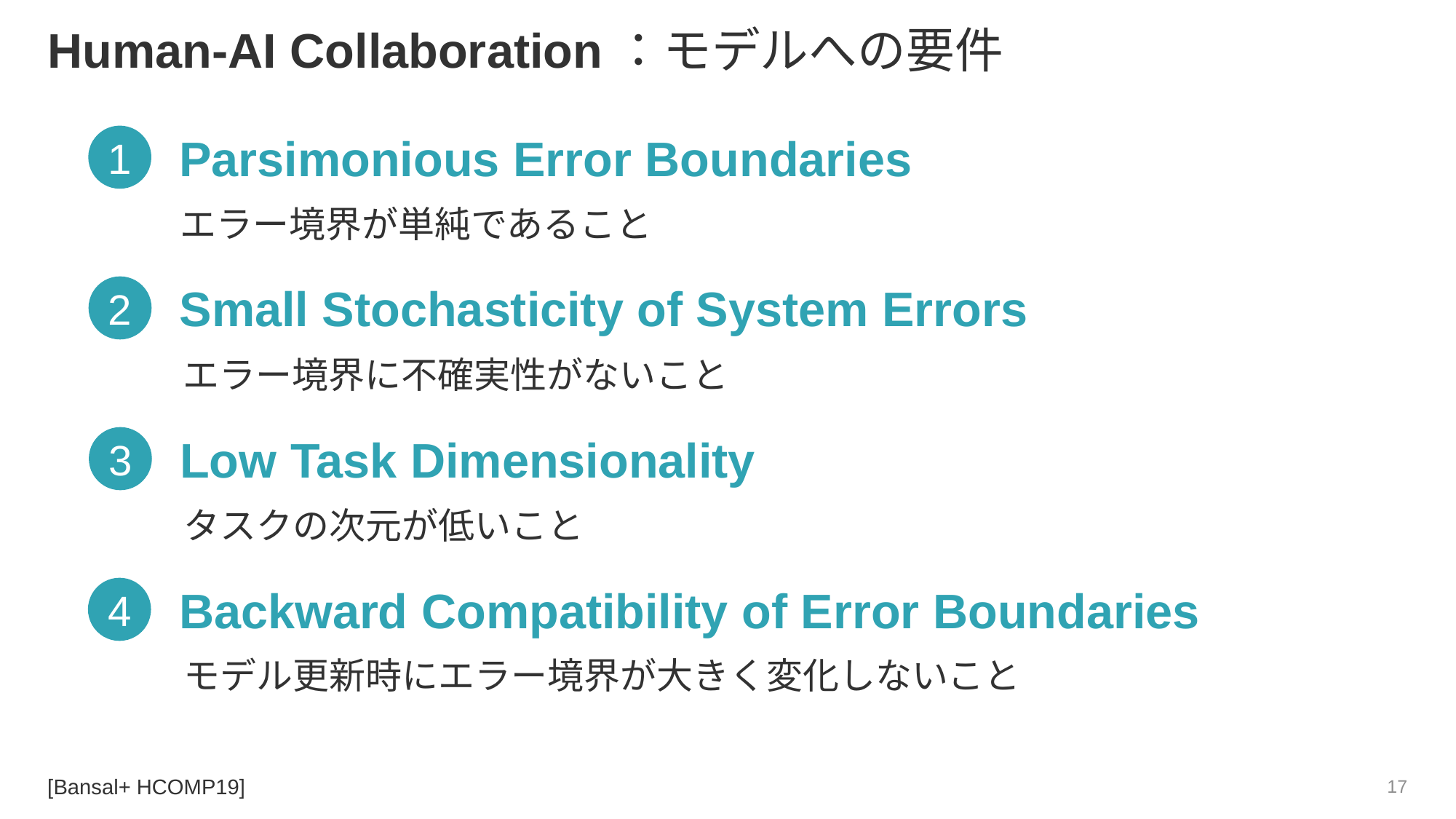

# Human-AI Collaboration：モデルへの要件
Parsimonious Error Boundaries
1
エラー境界が単純であること
Small Stochasticity of System Errors
2
エラー境界に不確実性がないこと
Low Task Dimensionality
3
タスクの次元が低いこと
Backward Compatibility of Error Boundaries
4
モデル更新時にエラー境界が大きく変化しないこと
[Bansal+ HCOMP19]
17